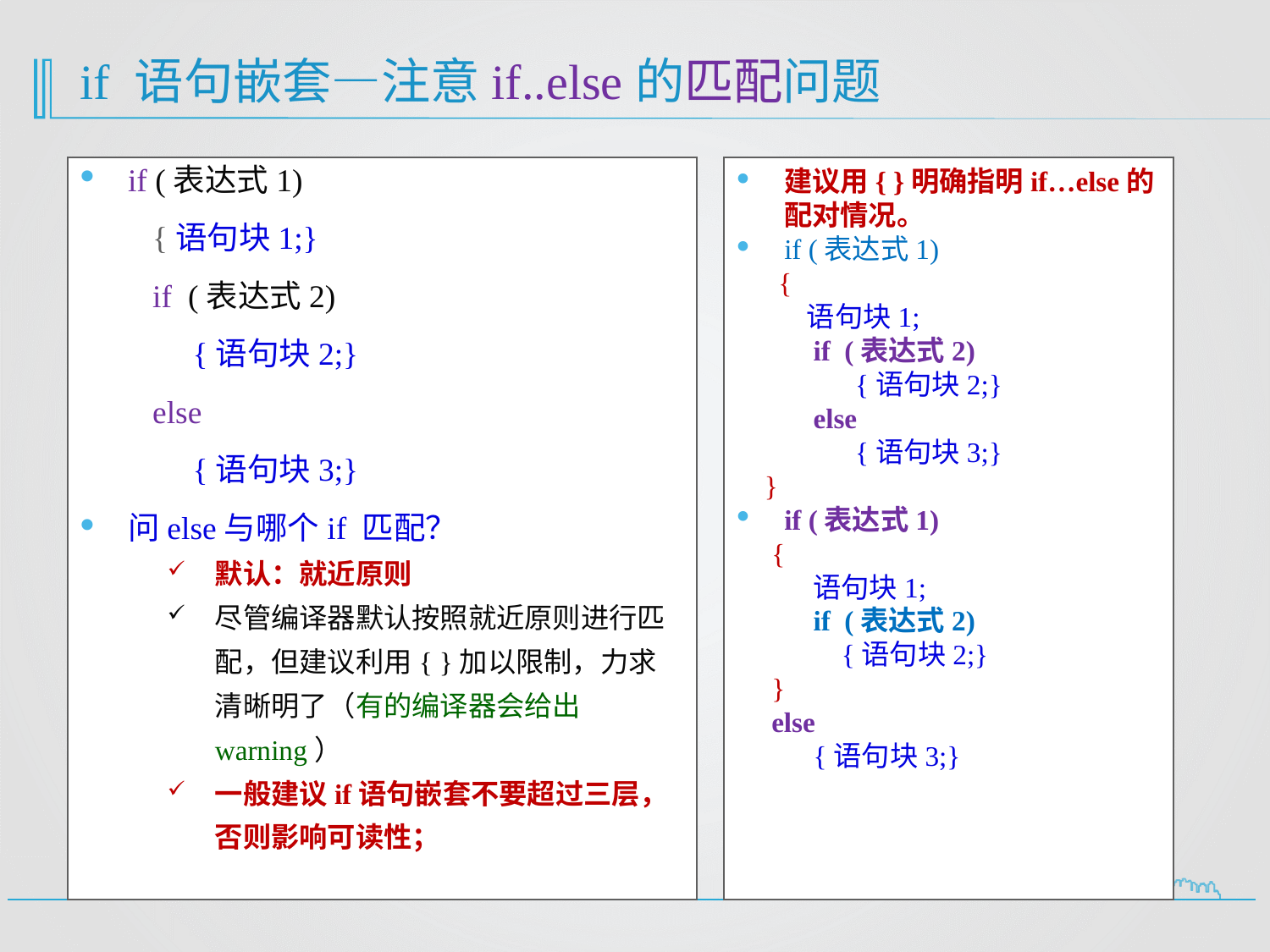

# if 语句嵌套—注意if..else的匹配问题
if (表达式1)
         {语句块1;}
         if  (表达式2)
              {语句块2;}
         else
              {语句块3;}
问else与哪个if 匹配？
默认：就近原则
尽管编译器默认按照就近原则进行匹配，但建议利用{ }加以限制，力求清晰明了（有的编译器会给出warning）
一般建议if语句嵌套不要超过三层，否则影响可读性；

建议用{ }明确指明if…else的配对情况。
if (表达式1)
      {
          语句块1;
           if  (表达式2)
                 {语句块2;}
           else
                 {语句块3;}
    }
if (表达式1)
     {
           语句块1;
           if  (表达式2)
               {语句块2;}
     }
     else
           {语句块3;}